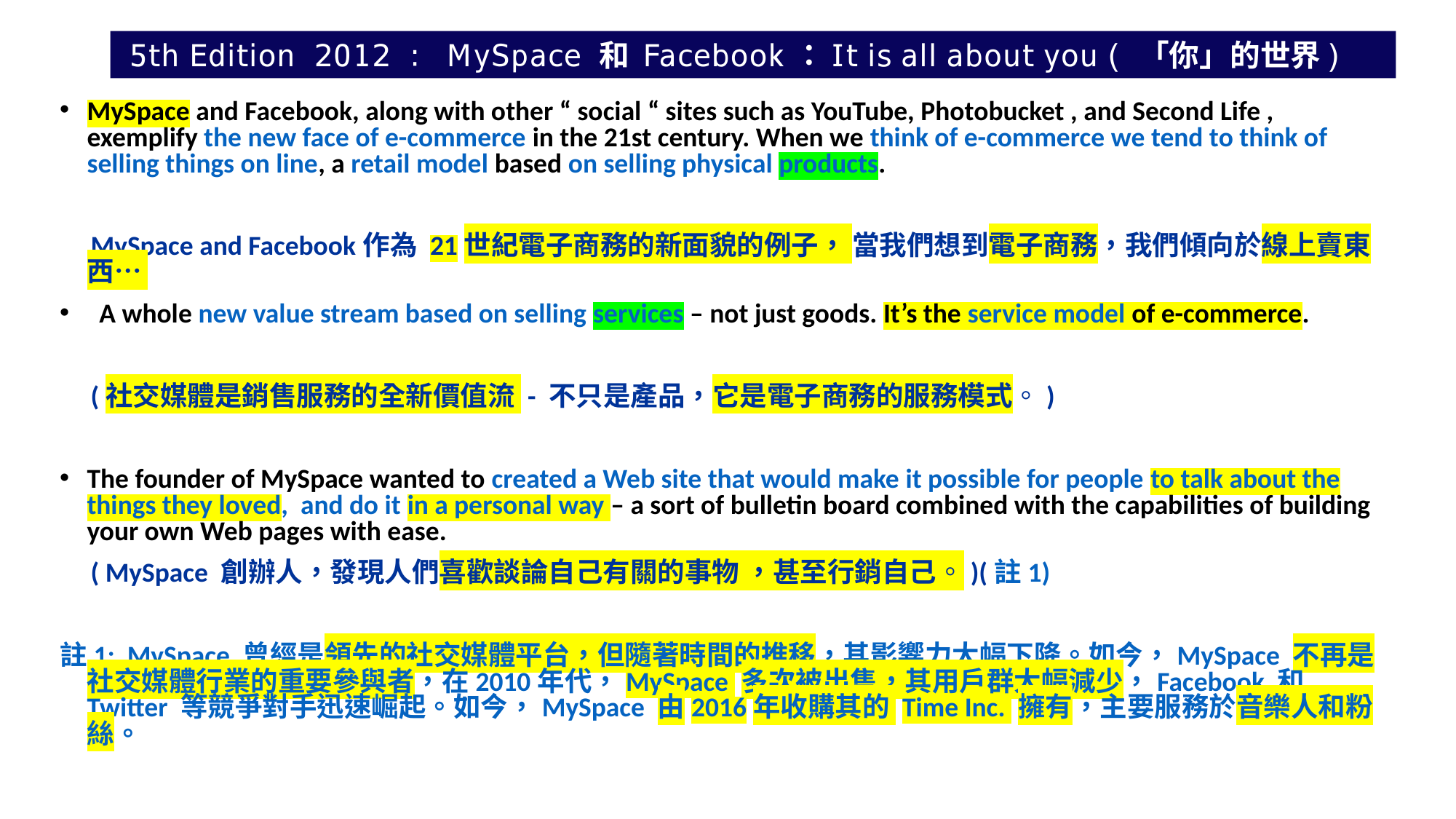

5th Edition  2012  :   MySpace 和 Facebook：It is all about you ( 「你」的世界)

MySpace and Facebook, along with other “ social “ sites such as YouTube, Photobucket , and Second Life , exemplify the new face of e-commerce in the 21st century. When we think of e-commerce we tend to think of selling things on line, a retail model based on selling physical products.

     MySpace and Facebook作為 21世紀電子商務的新面貌的例子， 當我們想到電子商務，我們傾向於線上賣東西…
  A whole new value stream based on selling services – not just goods. It’s the service model of e-commerce.

     (社交媒體是銷售服務的全新價值流 - 不只是產品，它是電子商務的服務模式。)

The founder of MySpace wanted to created a Web site that would make it possible for people to talk about the things they loved,  and do it in a personal way – a sort of bulletin board combined with the capabilities of building your own Web pages with ease.
     ( MySpace 創辦人，發現人們喜歡談論自己有關的事物 ，甚至行銷自己。)(註1)

註1:  MySpace 曾經是領先的社交媒體平台，但隨著時間的推移，其影響力大幅下降。如今，MySpace 不再是社交媒體行業的重要參與者，在2010年代，MySpace 多次被出售，其用戶群大幅減少，Facebook 和 Twitter 等競爭對手迅速崛起。如今，MySpace 由2016年收購其的 Time Inc. 擁有，主要服務於音樂人和粉絲。